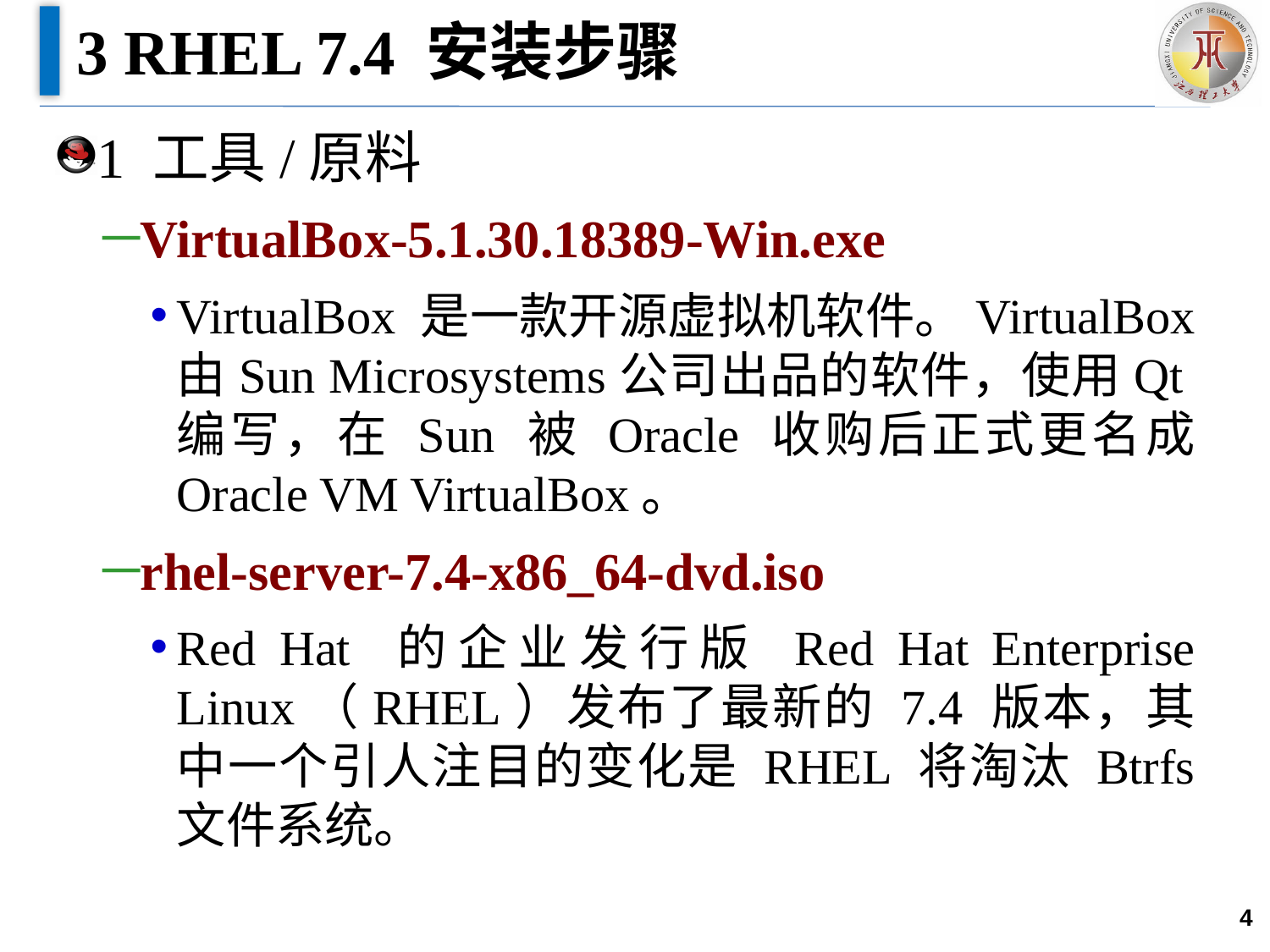

# 3 RHEL 7.4 安装步骤
1 工具/原料
VirtualBox-5.1.30.18389-Win.exe
VirtualBox 是一款开源虚拟机软件。VirtualBox 由Sun Microsystems公司出品的软件，使用Qt编写，在 Sun 被 Oracle 收购后正式更名成 Oracle VM VirtualBox。
rhel-server-7.4-x86_64-dvd.iso
Red Hat 的企业发行版 Red Hat Enterprise Linux（RHEL）发布了最新的 7.4 版本，其中一个引人注目的变化是 RHEL 将淘汰 Btrfs 文件系统。
4